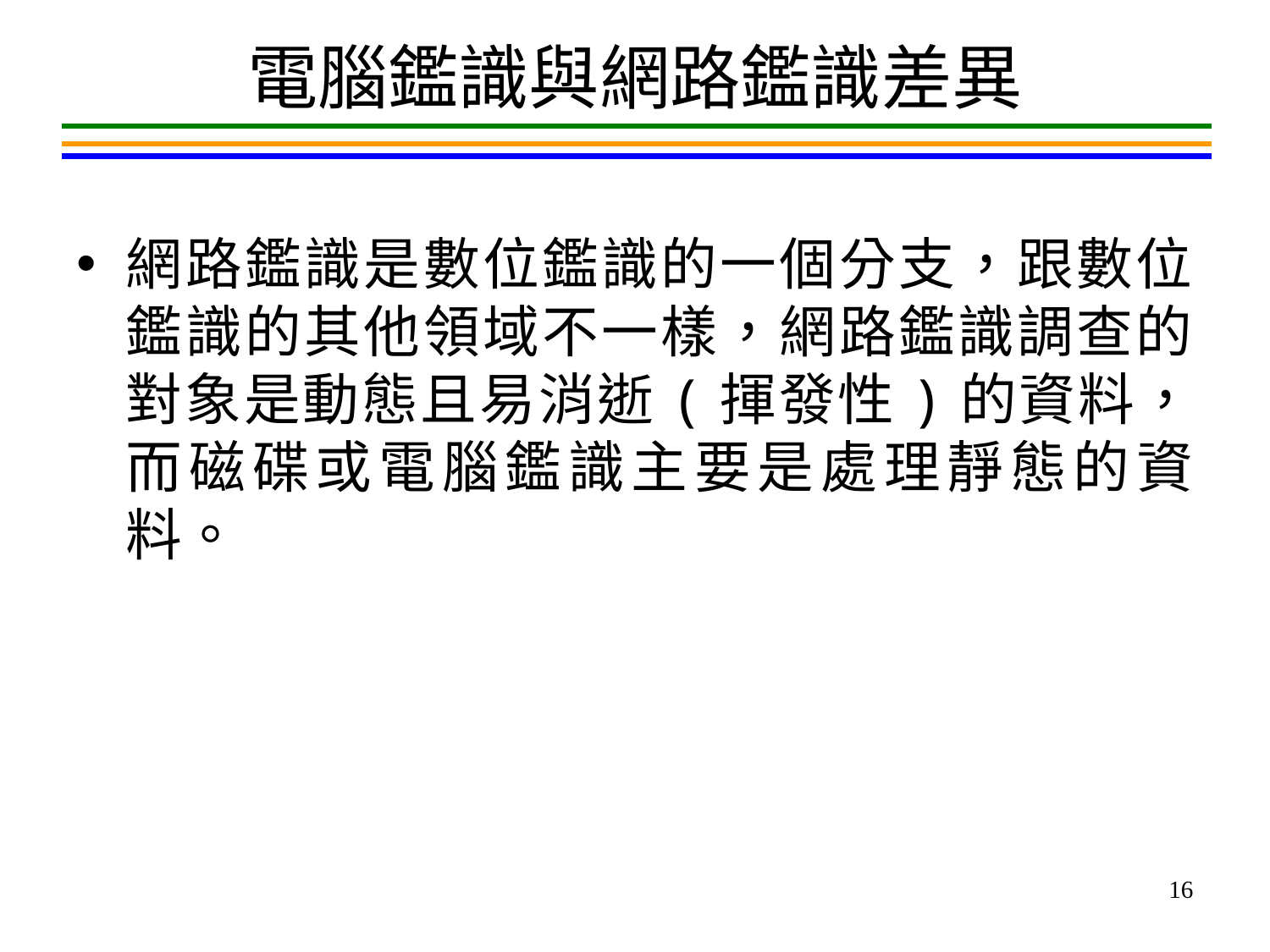

# 電腦鑑識與網路鑑識差異
網路鑑識是數位鑑識的一個分支，跟數位鑑識的其他領域不一樣，網路鑑識調查的對象是動態且易消逝(揮發性)的資料，而磁碟或電腦鑑識主要是處理靜態的資料。
16